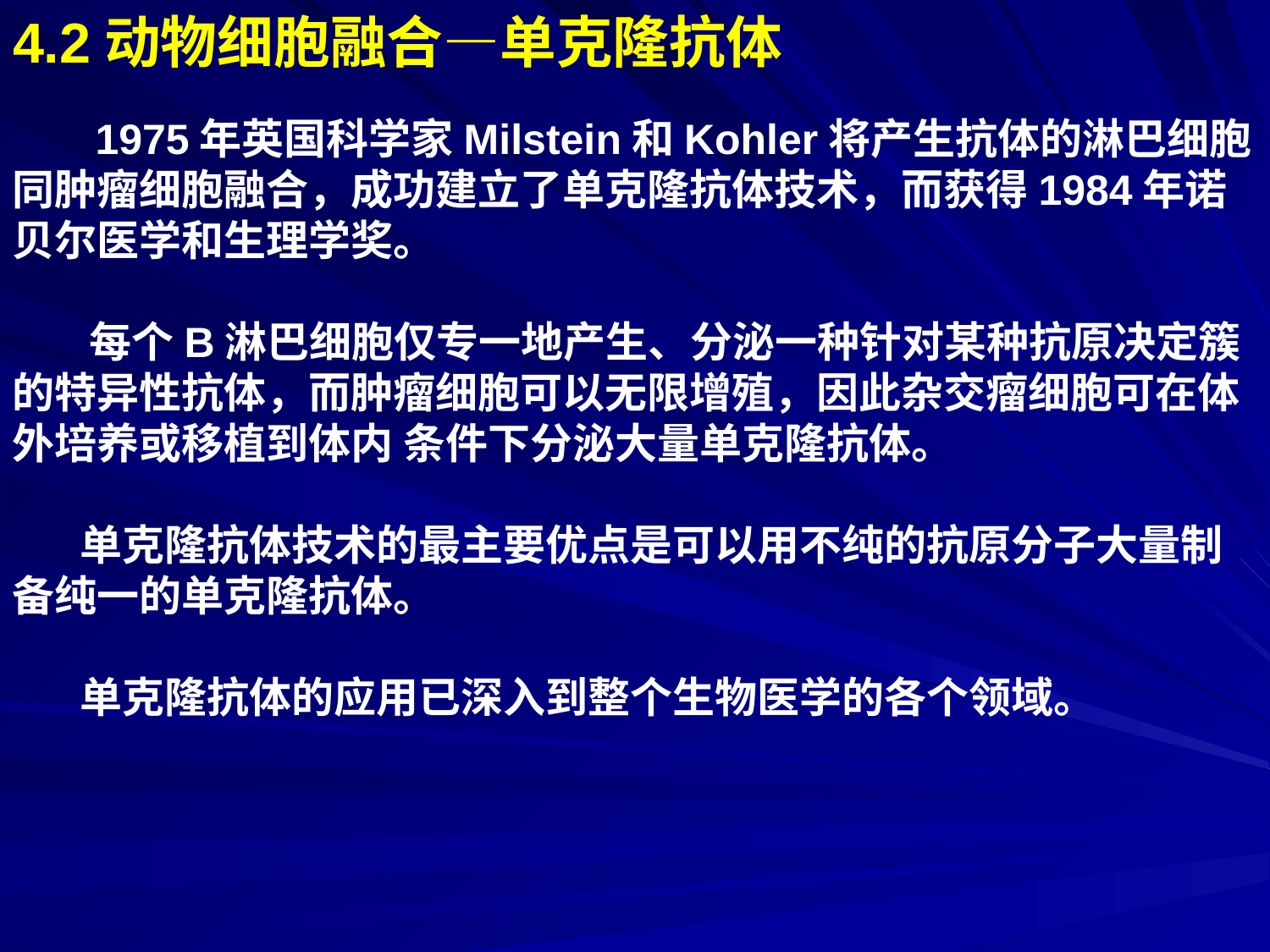

4.2动物细胞融合—单克隆抗体
       1975年英国科学家Milstein和Kohler将产生抗体的淋巴细胞同肿瘤细胞融合，成功建立了单克隆抗体技术，而获得1984年诺贝尔医学和生理学奖。

       每个B淋巴细胞仅专一地产生、分泌一种针对某种抗原决定簇的特异性抗体，而肿瘤细胞可以无限增殖，因此杂交瘤细胞可在体外培养或移植到体内 条件下分泌大量单克隆抗体。

      单克隆抗体技术的最主要优点是可以用不纯的抗原分子大量制备纯一的单克隆抗体。

      单克隆抗体的应用已深入到整个生物医学的各个领域。